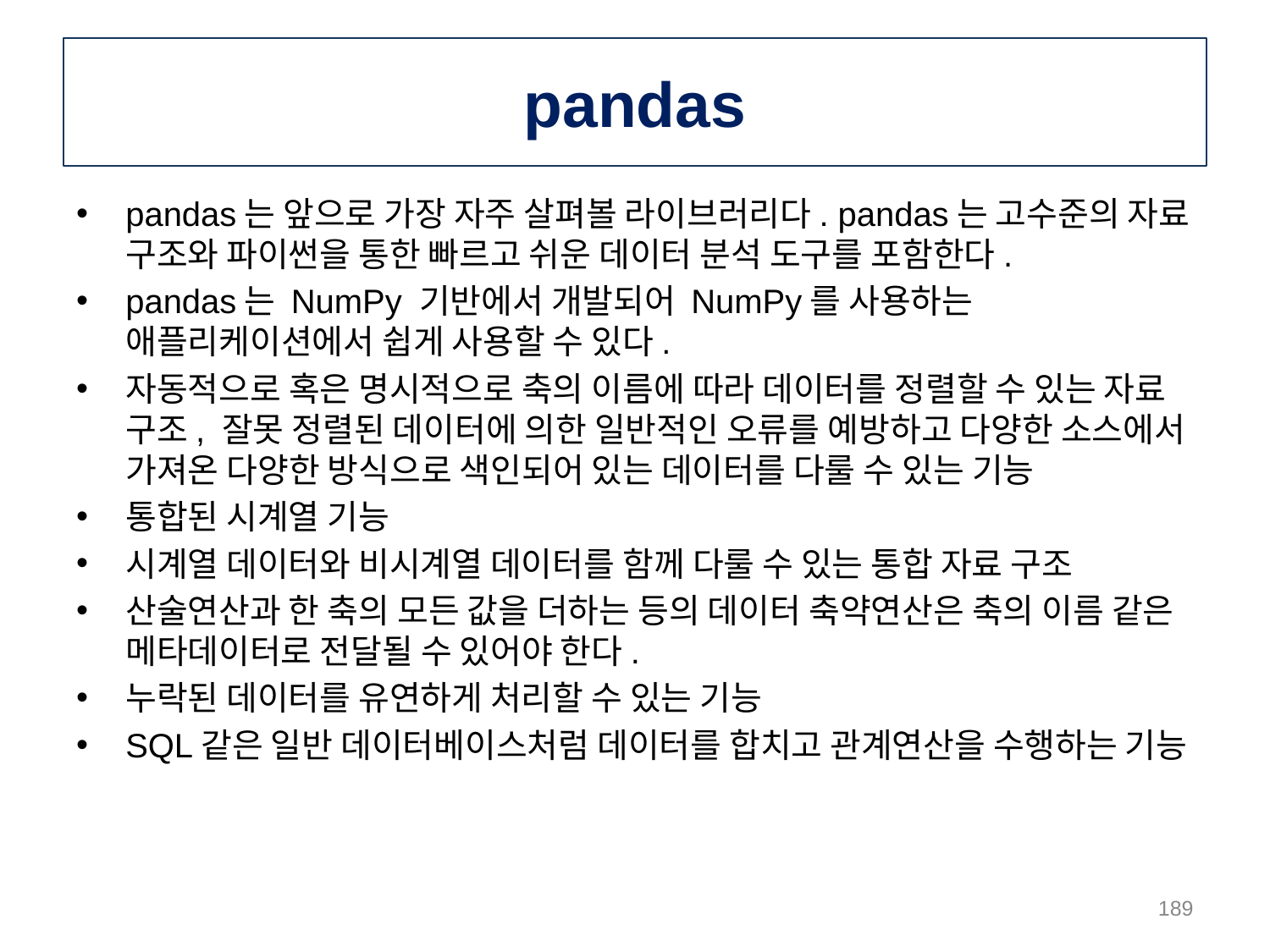

# pandas
pandas는 앞으로 가장 자주 살펴볼 라이브러리다. pandas는 고수준의 자료 구조와 파이썬을 통한 빠르고 쉬운 데이터 분석 도구를 포함한다.
pandas는 NumPy 기반에서 개발되어 NumPy를 사용하는 애플리케이션에서 쉽게 사용할 수 있다.
자동적으로 혹은 명시적으로 축의 이름에 따라 데이터를 정렬할 수 있는 자료 구조, 잘못 정렬된 데이터에 의한 일반적인 오류를 예방하고 다양한 소스에서 가져온 다양한 방식으로 색인되어 있는 데이터를 다룰 수 있는 기능
통합된 시계열 기능
시계열 데이터와 비시계열 데이터를 함께 다룰 수 있는 통합 자료 구조
산술연산과 한 축의 모든 값을 더하는 등의 데이터 축약연산은 축의 이름 같은 메타데이터로 전달될 수 있어야 한다.
누락된 데이터를 유연하게 처리할 수 있는 기능
SQL같은 일반 데이터베이스처럼 데이터를 합치고 관계연산을 수행하는 기능
189